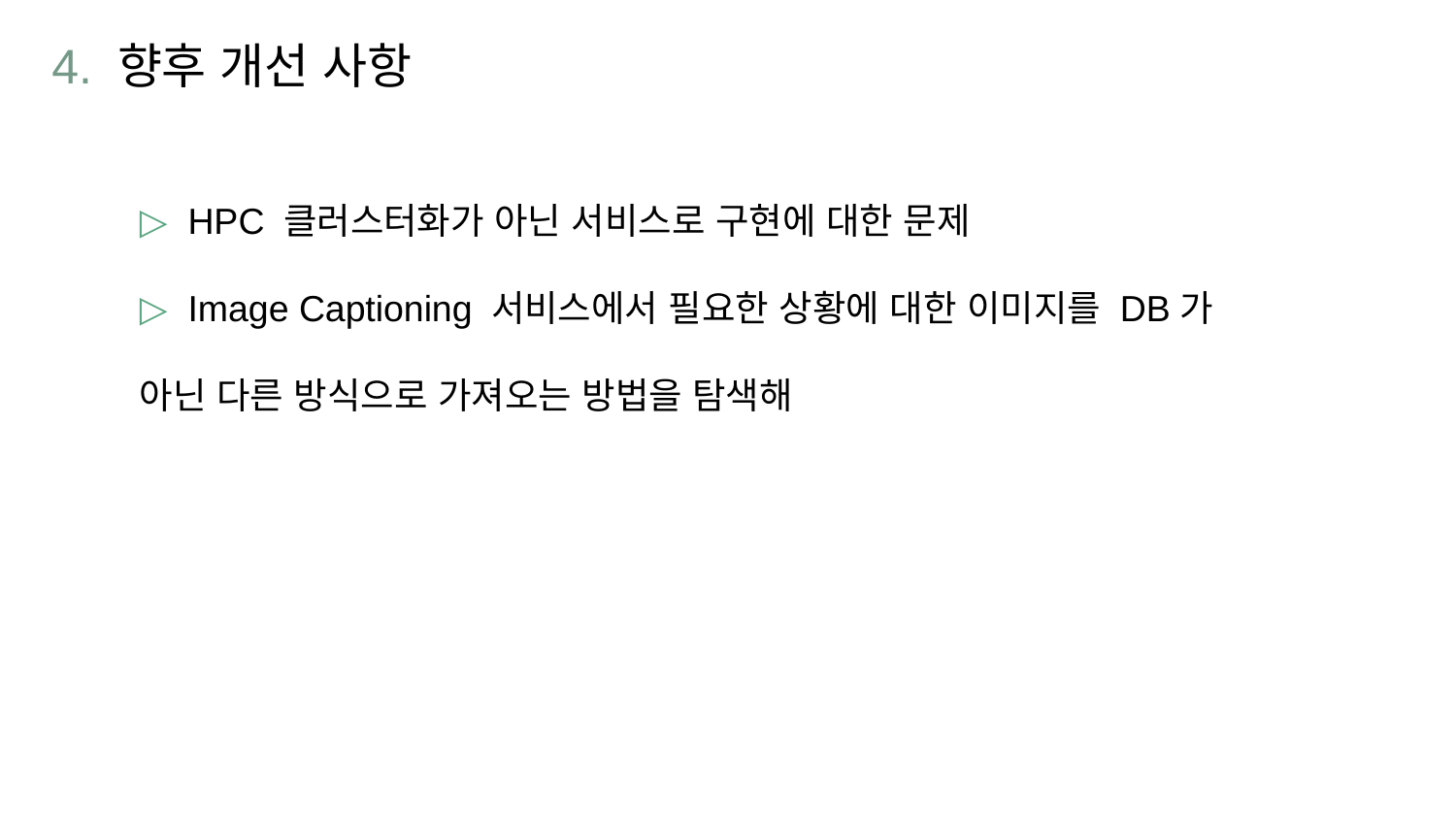

4. 향후 개선 사항
▷  HPC 클러스터화가 아닌 서비스로 구현에 대한 문제
▷  Image Captioning 서비스에서 필요한 상황에 대한 이미지를 DB가 아닌 다른 방식으로 가져오는 방법을 탐색해